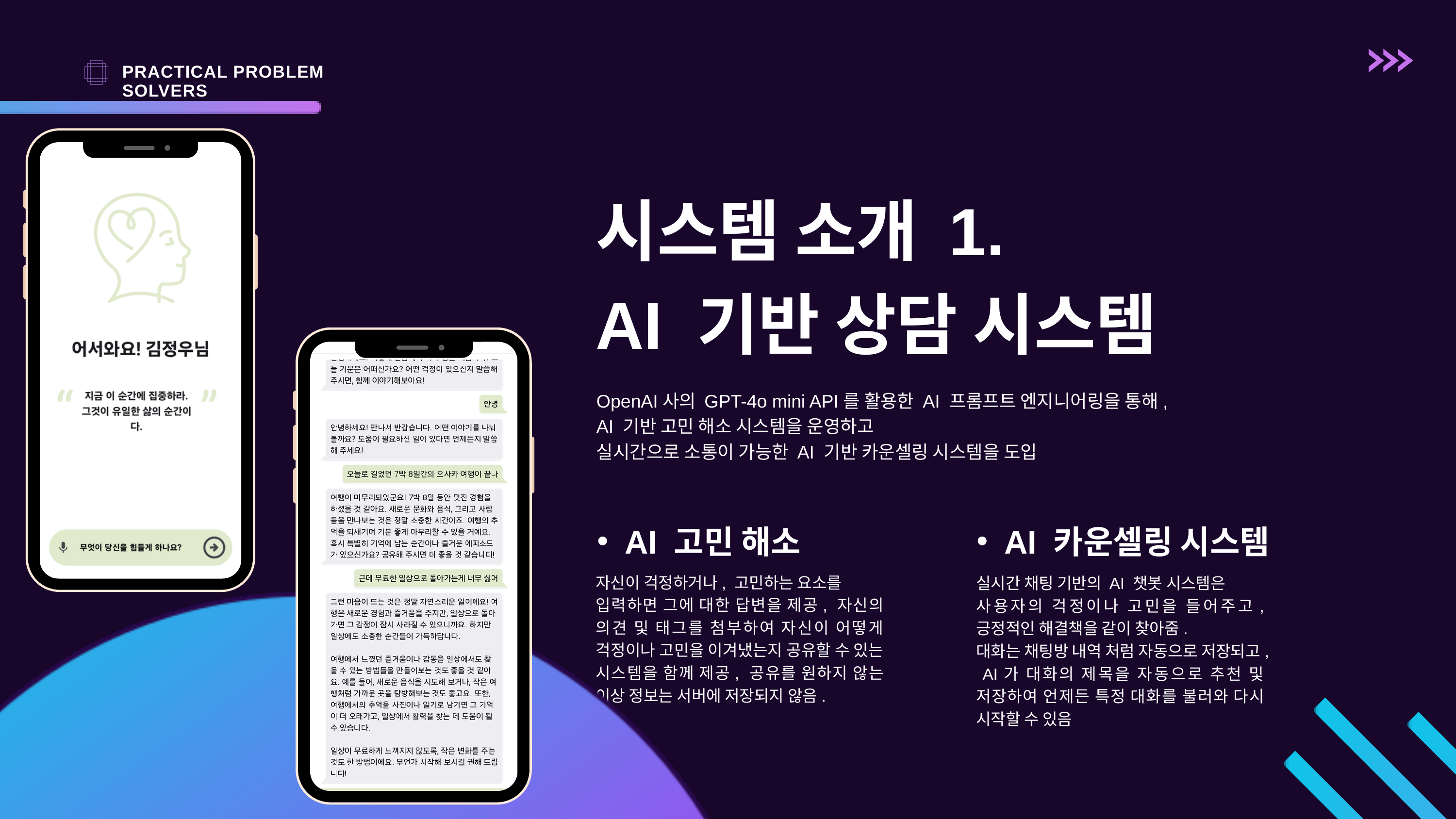

PRACTICAL PROBLEM SOLVERS

시스템 소개 1.
AI 기반 상담 시스템

OpenAI사의 GPT-4o mini API를 활용한 AI 프롬프트 엔지니어링을 통해,
AI 기반 고민 해소 시스템을 운영하고
실시간으로 소통이 가능한 AI 기반 카운셀링 시스템을 도입
AI 고민 해소
AI 카운셀링 시스템
자신이 걱정하거나, 고민하는 요소를
입력하면 그에 대한 답변을 제공, 자신의 의견 및 태그를 첨부하여 자신이 어떻게 걱정이나 고민을 이겨냈는지 공유할 수 있는 시스템을 함께 제공, 공유를 원하지 않는 이상 정보는 서버에 저장되지 않음.
실시간 채팅 기반의 AI 챗봇 시스템은
사용자의 걱정이나 고민을 들어주고, 긍정적인 해결책을 같이 찾아줌.
대화는 채팅방 내역 처럼 자동으로 저장되고, AI가 대화의 제목을 자동으로 추천 및 저장하여 언제든 특정 대화를 불러와 다시 시작할 수 있음